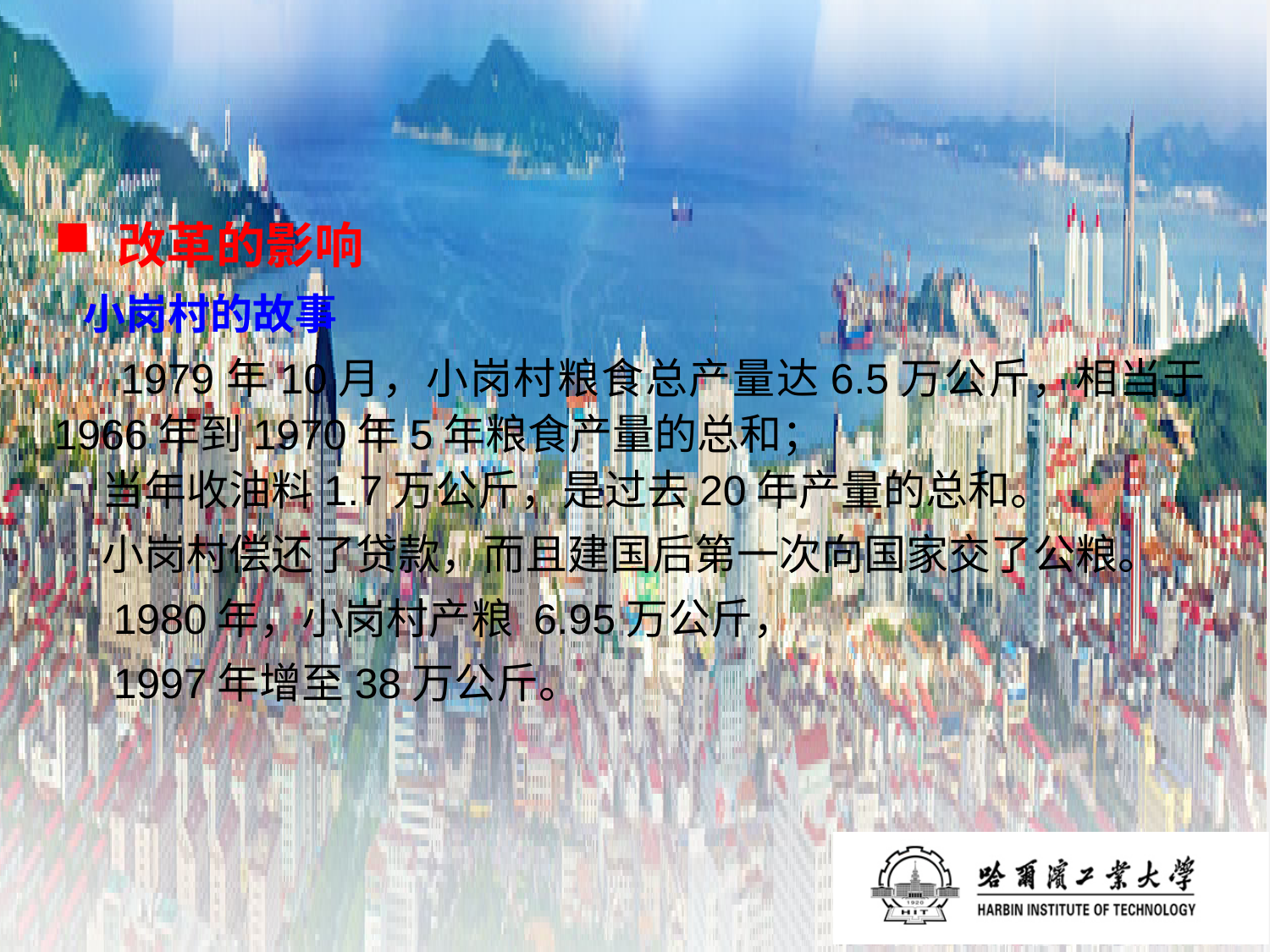

改革的影响
  小岗村的故事
     1979年10月，小岗村粮食总产量达6.5万公斤，相当于1966年到1970年5年粮食产量的总和；
    当年收油料1.7万公斤，是过去20年产量的总和。
    小岗村偿还了贷款，而且建国后第一次向国家交了公粮。
     1980年，小岗村产粮 6.95万公斤，
     1997年增至38万公斤。